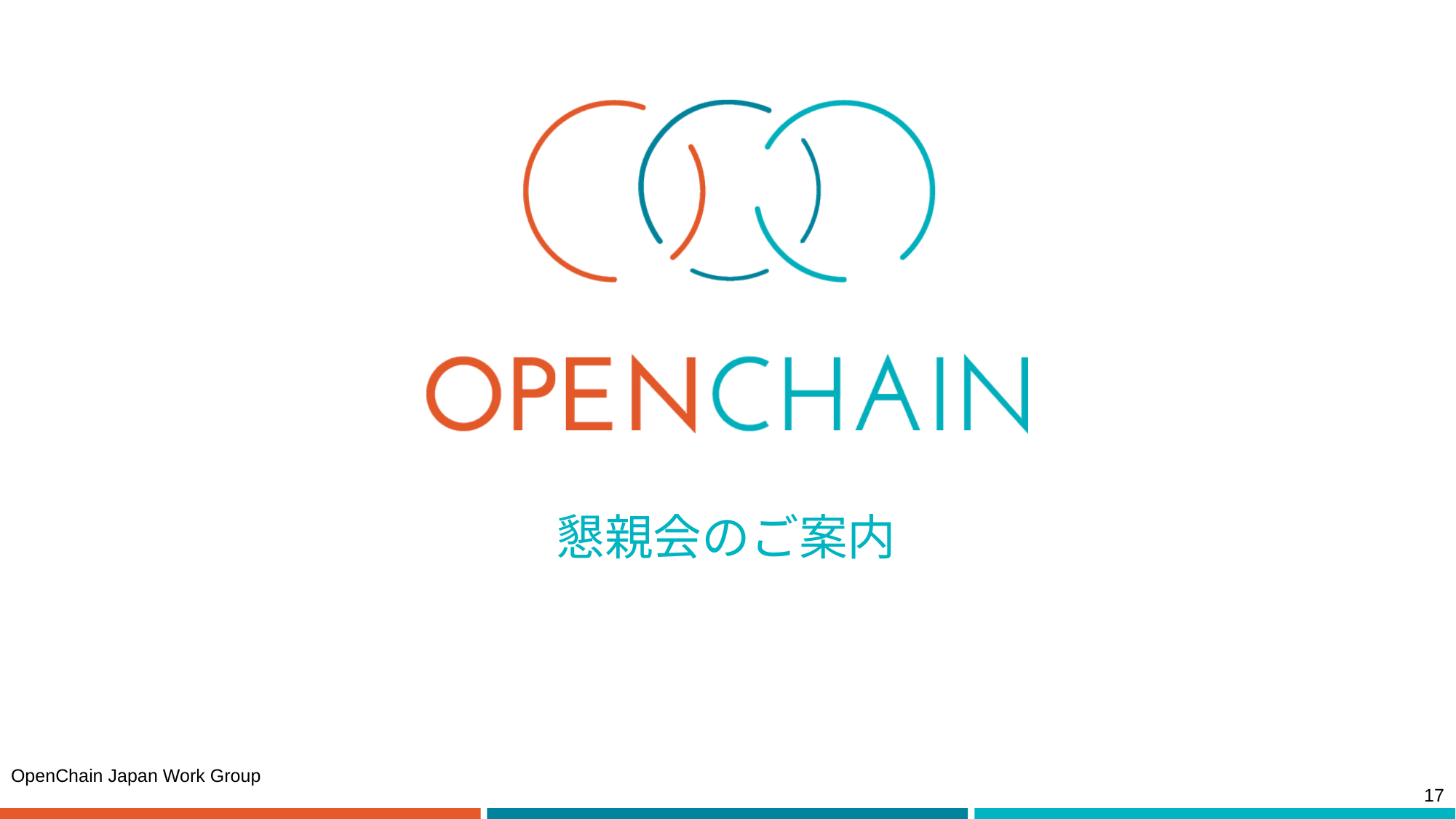

# 懇親会のご案内
OpenChain Japan Work Group
17